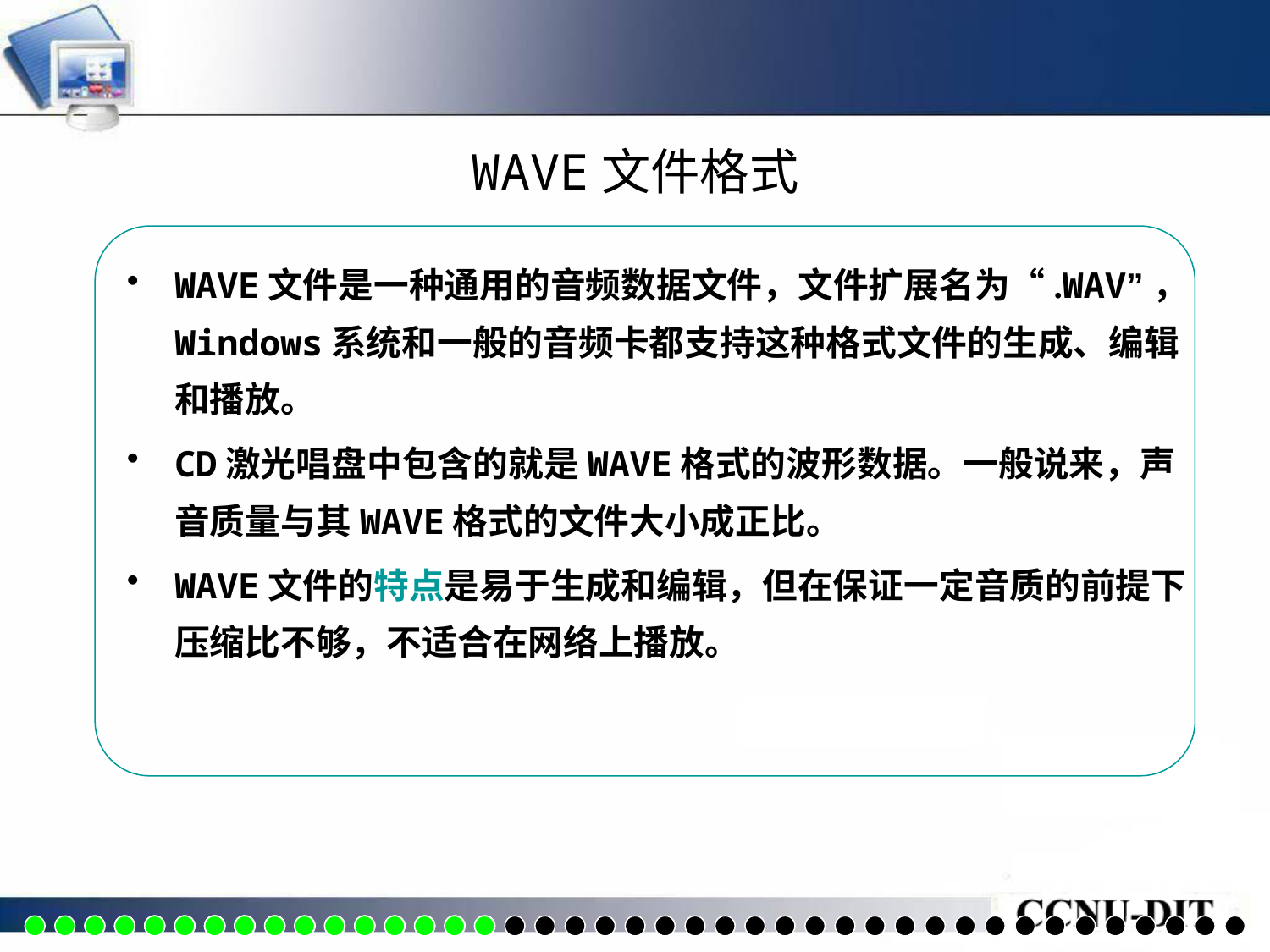

# WAVE文件格式

WAVE文件是一种通用的音频数据文件，文件扩展名为“.WAV”，Windows系统和一般的音频卡都支持这种格式文件的生成、编辑和播放。
CD激光唱盘中包含的就是WAVE格式的波形数据。一般说来，声音质量与其WAVE格式的文件大小成正比。
WAVE文件的特点是易于生成和编辑，但在保证一定音质的前提下压缩比不够，不适合在网络上播放。